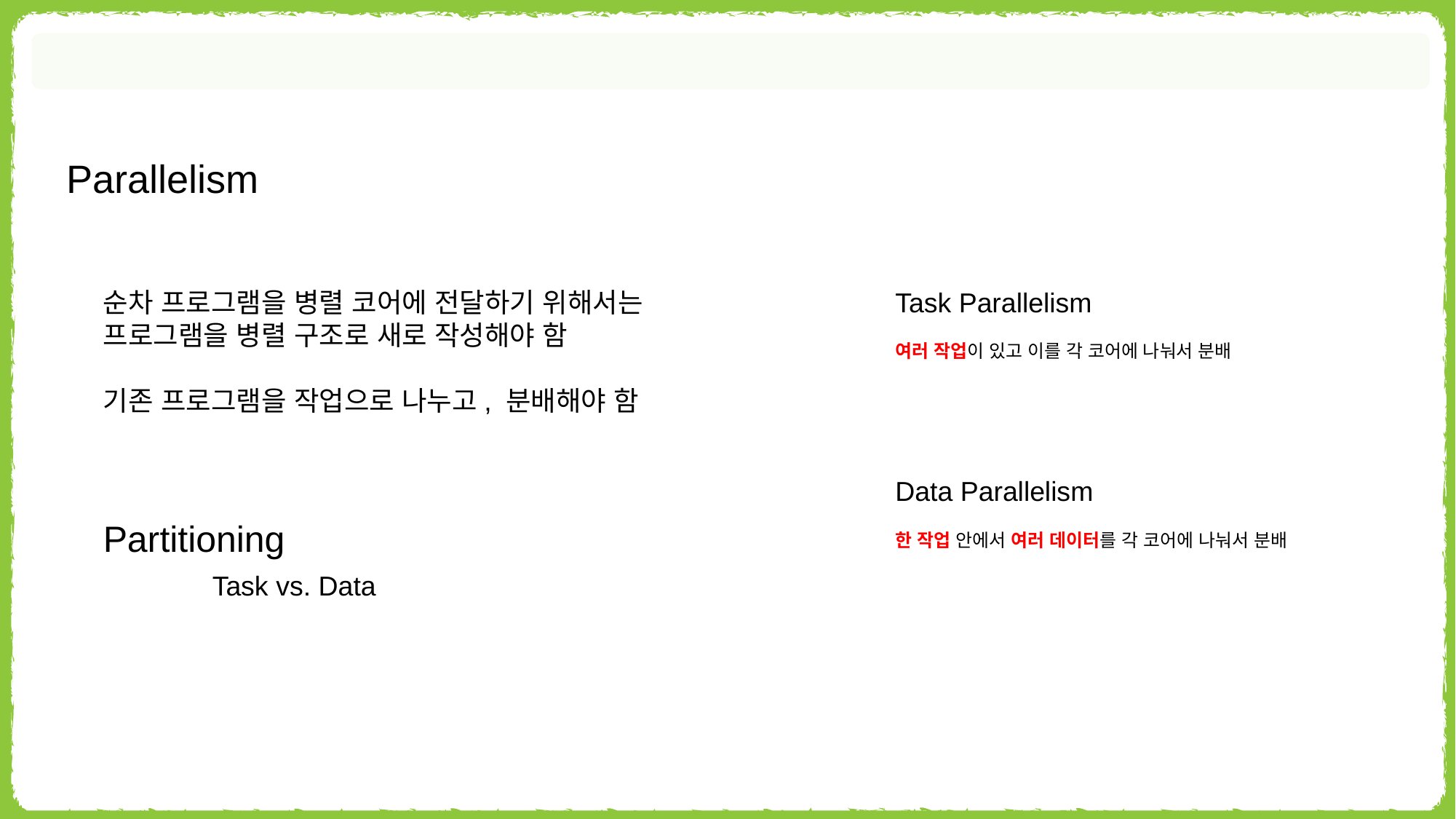

Parallelism
순차 프로그램을 병렬 코어에 전달하기 위해서는 프로그램을 병렬 구조로 새로 작성해야 함

기존 프로그램을 작업으로 나누고, 분배해야 함

Task Parallelism

여러 작업이 있고 이를 각 코어에 나눠서 분배

Data Parallelism

한 작업 안에서 여러 데이터를 각 코어에 나눠서 분배

Partitioning
	Task vs. Data